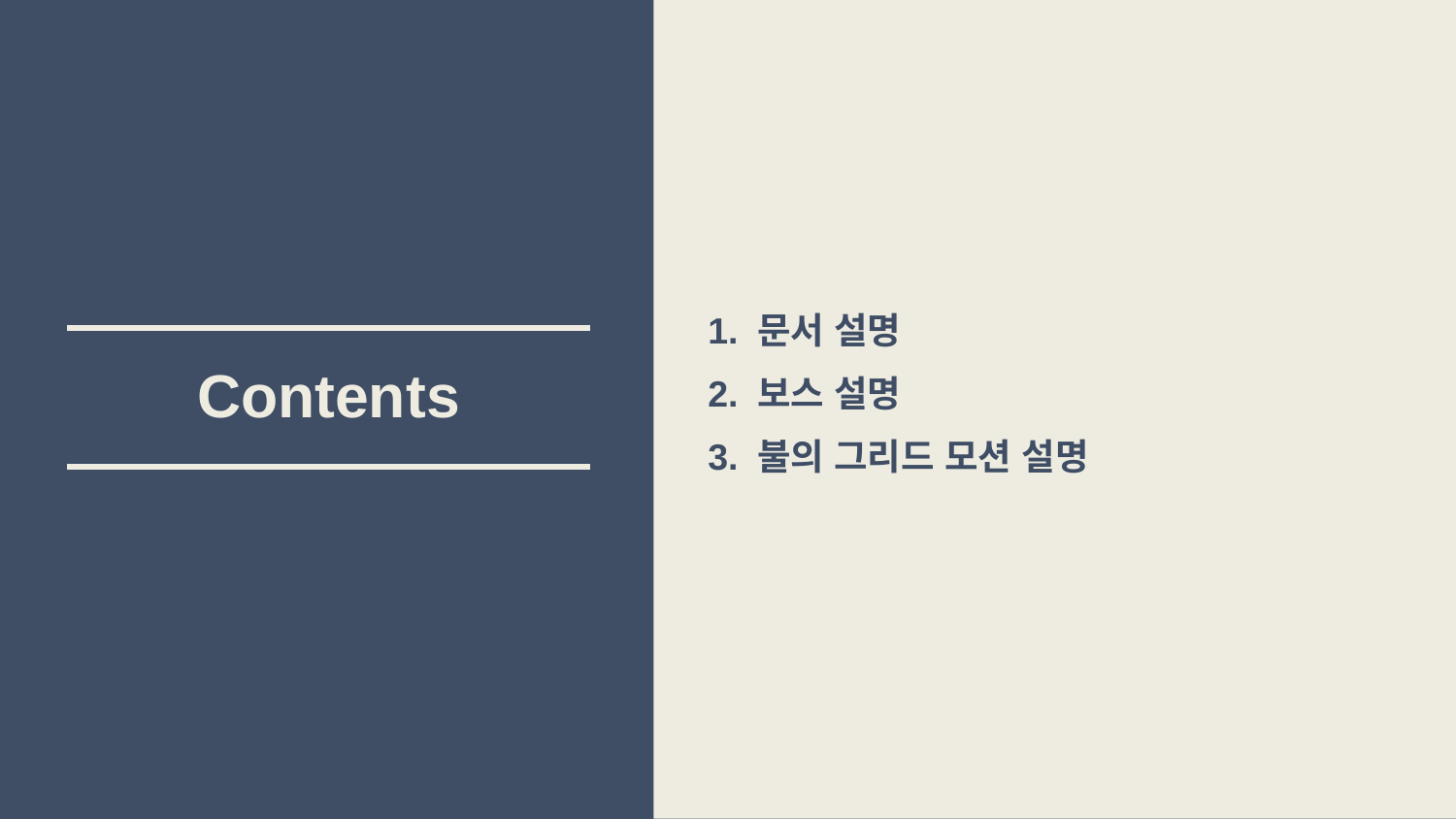

1. 문서 설명

2. 보스 설명

3. 불의 그리드 모션 설명
Contents